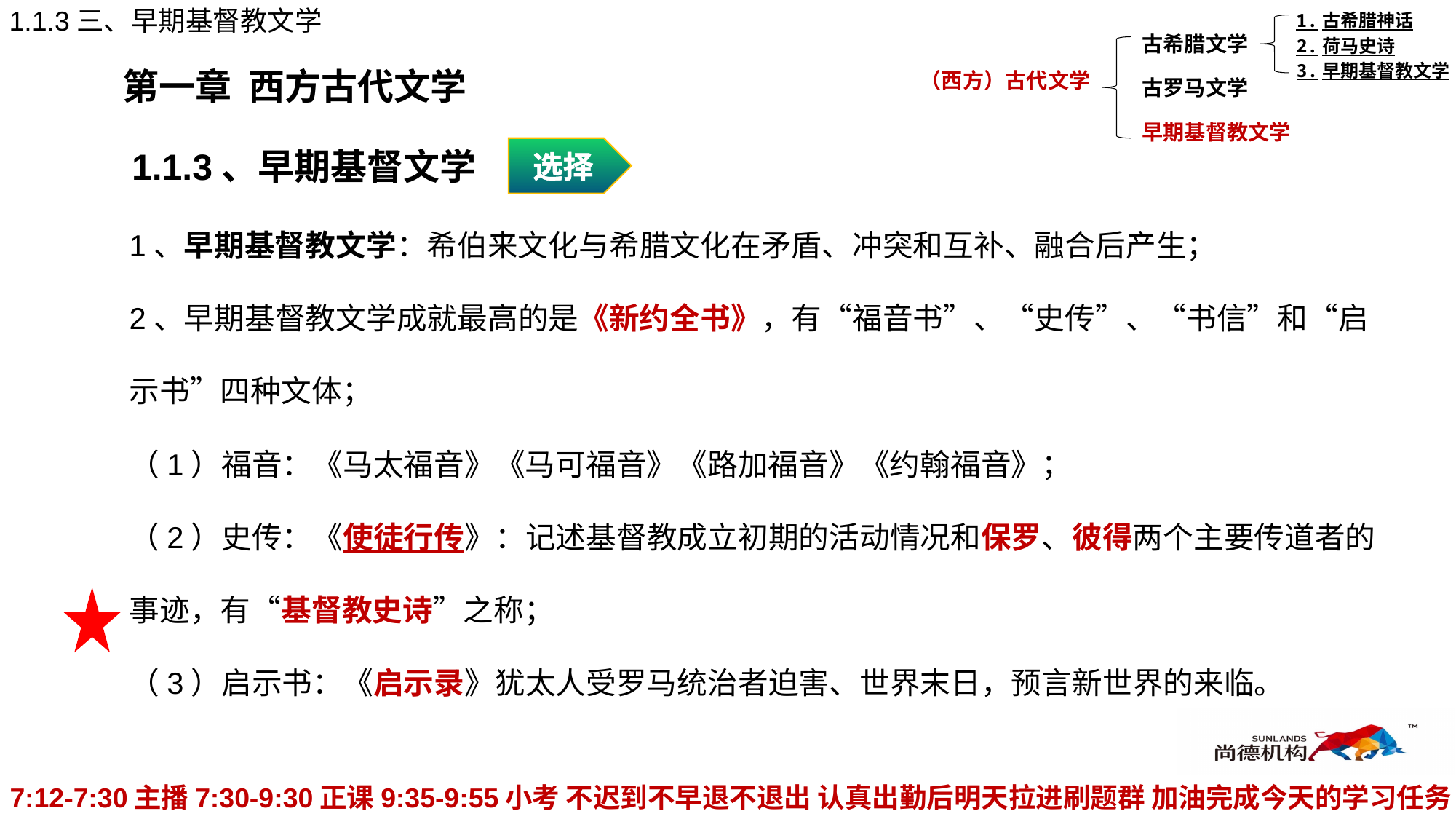

1.1.3三、早期基督教文学
1.古希腊神话

古希腊文学
2.荷马史诗

3.早期基督教文学
第一章  西方古代文学
（西方）古代文学
古罗马文学
早期基督教文学
选择
1.1.3、早期基督文学
1、早期基督教文学：希伯来文化与希腊文化在矛盾、冲突和互补、融合后产生；
2、早期基督教文学成就最高的是《新约全书》，有“福音书”、“史传”、“书信”和“启示书”四种文体；
（1）福音：《马太福音》《马可福音》《路加福音》《约翰福音》；
（2）史传：《使徒行传》：记述基督教成立初期的活动情况和保罗、彼得两个主要传道者的事迹，有“基督教史诗”之称；
（3）启示书：《启示录》犹太人受罗马统治者迫害、世界末日，预言新世界的来临。